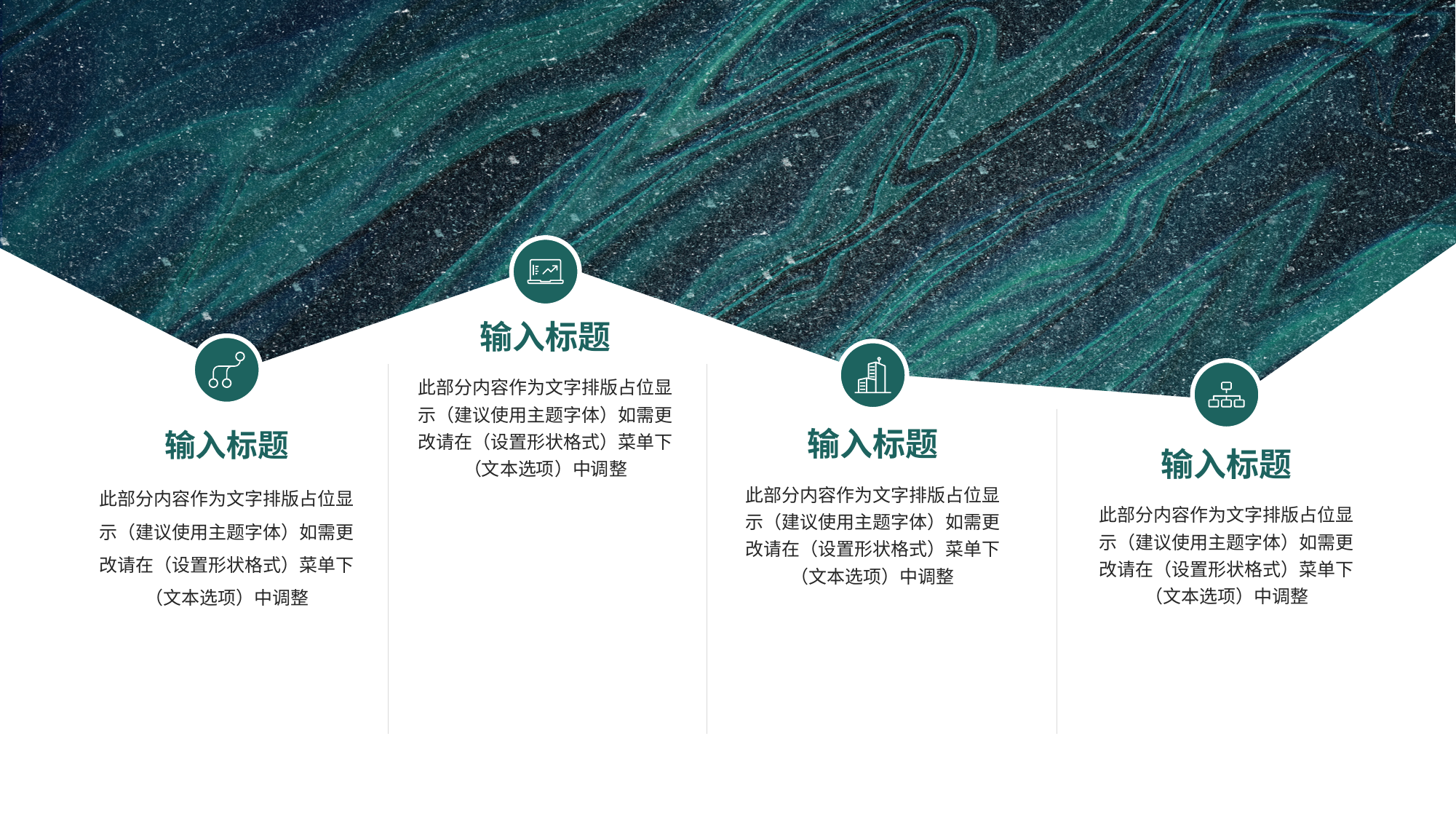

#

输入标题

此部分内容作为文字排版占位显示（建议使用主题字体）如需更改请在（设置形状格式）菜单下（文本选项）中调整

输入标题
输入标题
输入标题
此部分内容作为文字排版占位显示（建议使用主题字体）如需更改请在（设置形状格式）菜单下（文本选项）中调整
此部分内容作为文字排版占位显示（建议使用主题字体）如需更改请在（设置形状格式）菜单下（文本选项）中调整
此部分内容作为文字排版占位显示（建议使用主题字体）如需更改请在（设置形状格式）菜单下（文本选项）中调整